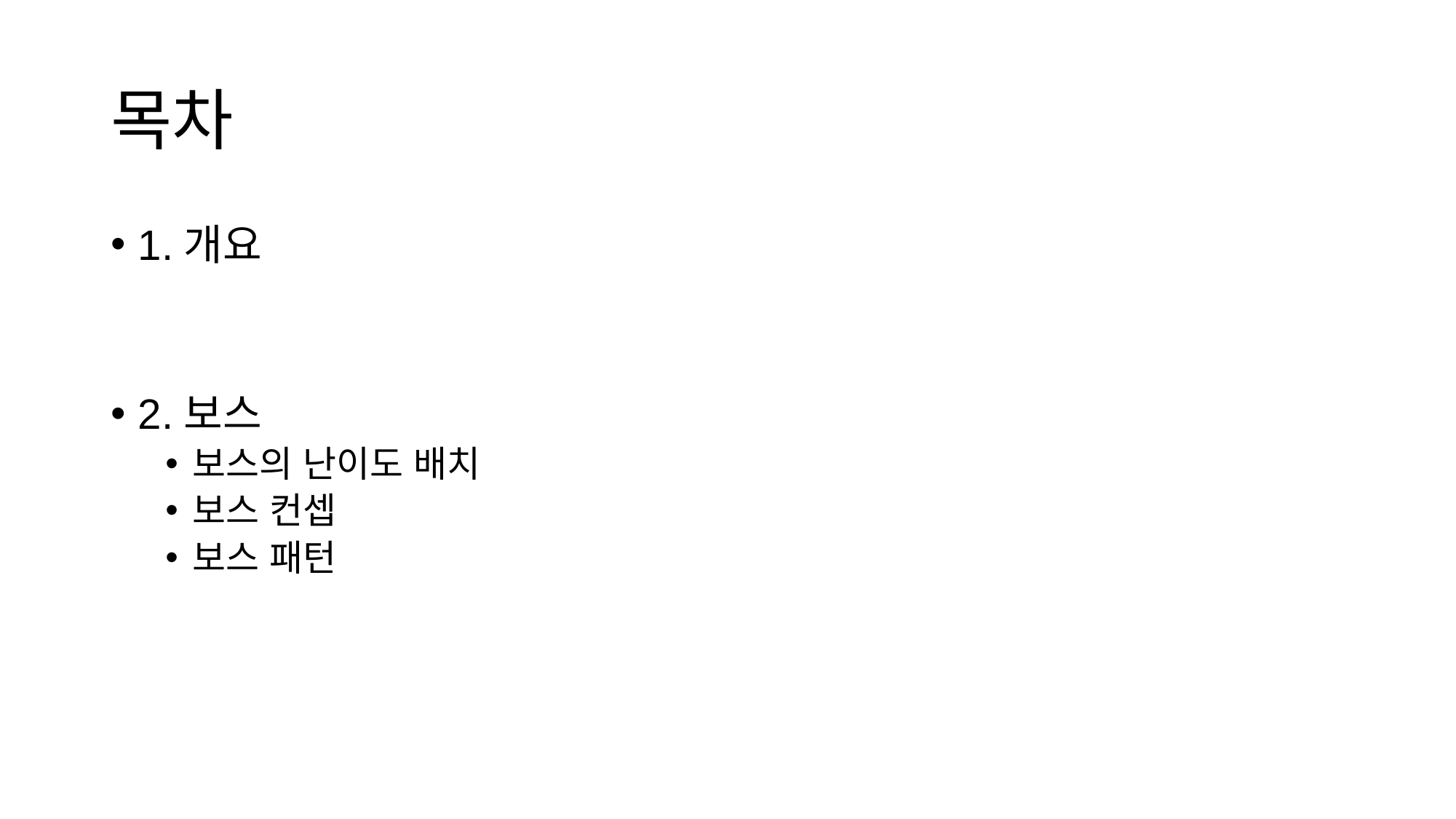

# 목차
1.개요

2.보스
보스의 난이도 배치
보스 컨셉
보스 패턴